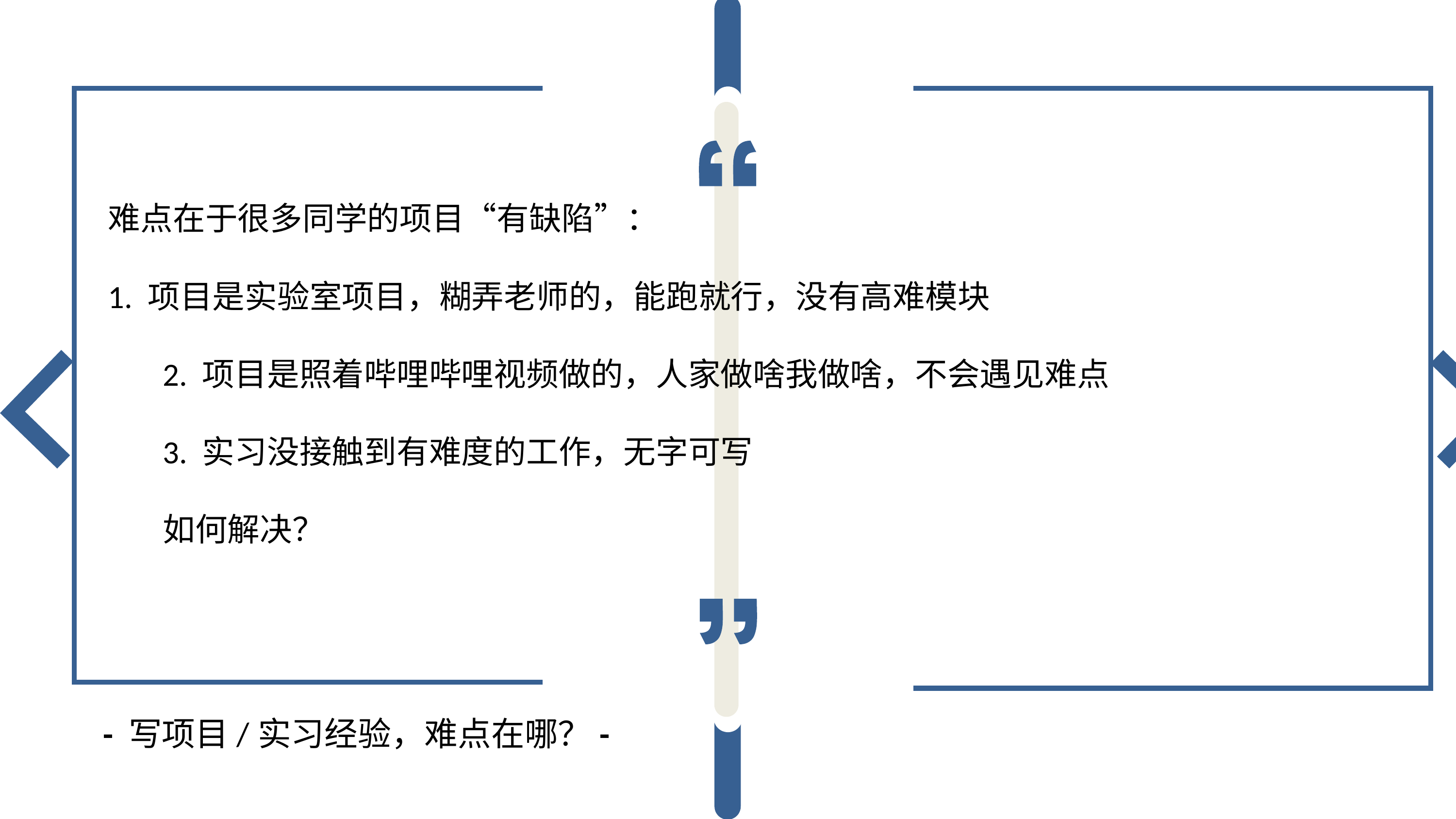

难点在于很多同学的项目“有缺陷”：

1. 项目是实验室项目，糊弄老师的，能跑就行，没有高难模块

2. 项目是照着哔哩哔哩视频做的，人家做啥我做啥，不会遇见难点

3. 实习没接触到有难度的工作，无字可写

如何解决？

- 写项目/实习经验，难点在哪？-